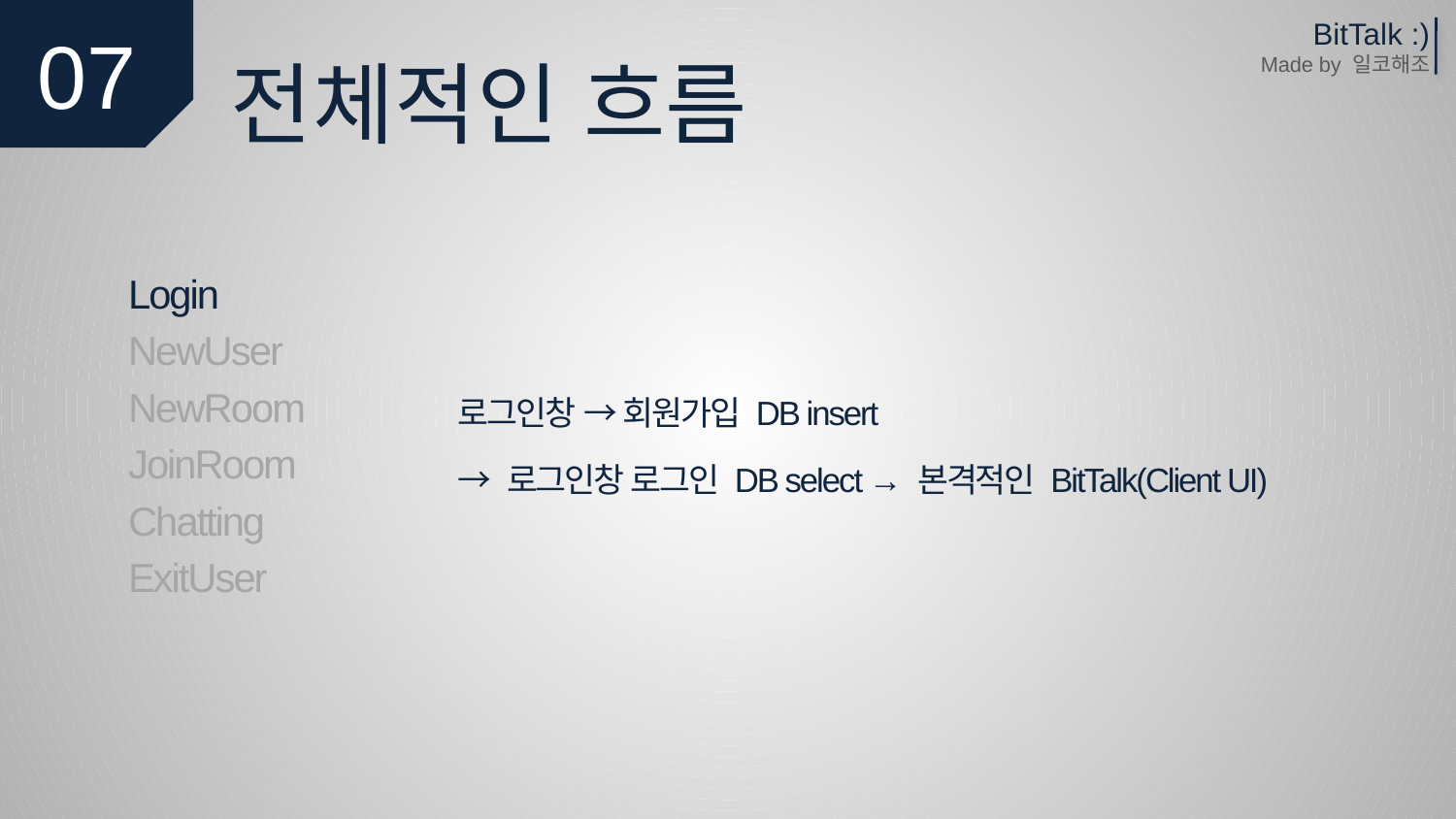

07
BitTalk :)
Made by 일코해조
전체적인 흐름

Login
NewUser
NewRoom
JoinRoom
Chatting
ExitUser
로그인창 → 회원가입 DB insert
→ 로그인창 로그인 DB select → 본격적인 BitTalk(Client UI)